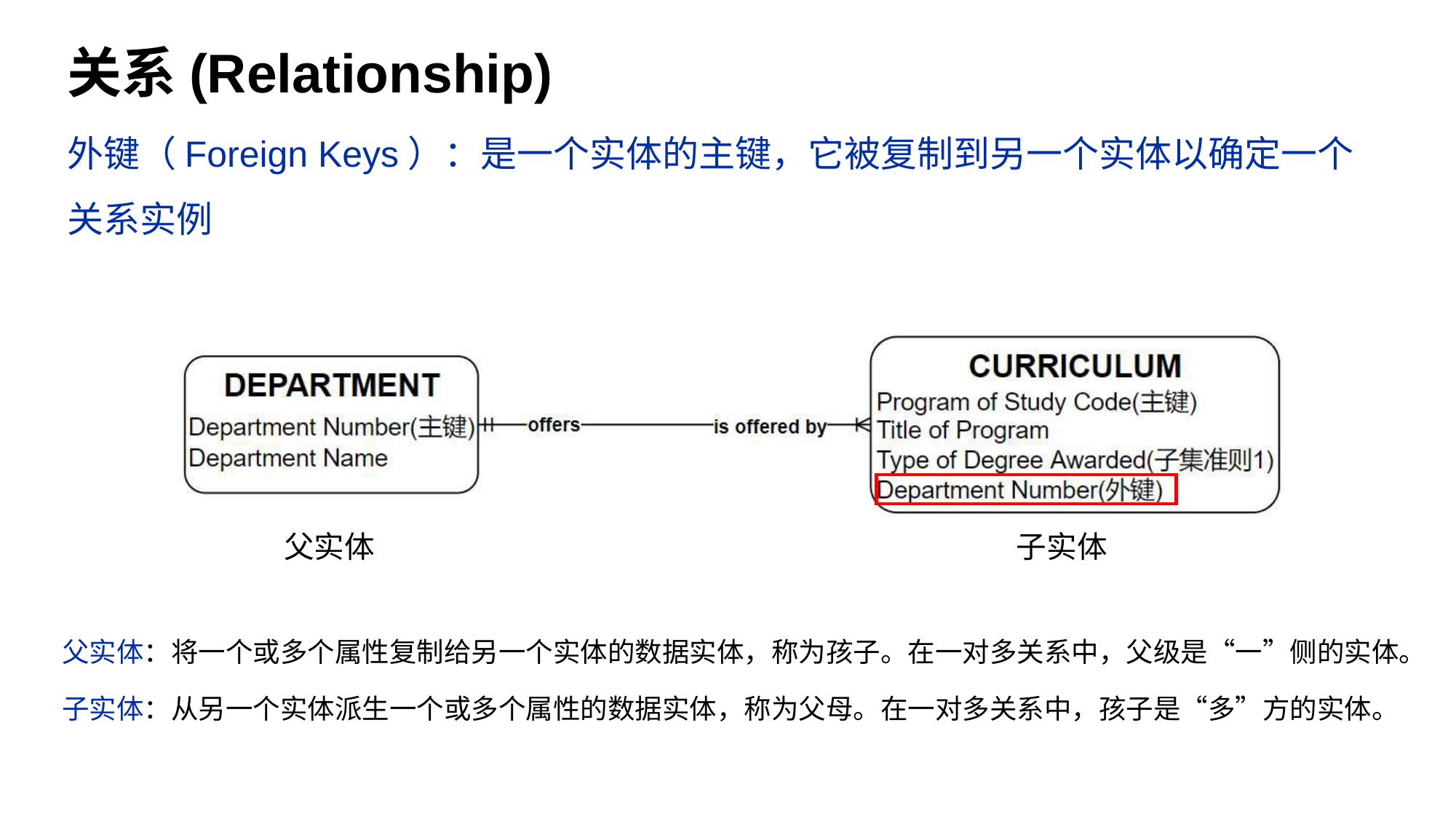

关系(Relationship)
外键（Foreign Keys）：是一个实体的主键，它被复制到另一个实体以确定一个关系实例

父实体
子实体
父实体：将一个或多个属性复制给另一个实体的数据实体，称为孩子。在一对多关系中，父级是“一”侧的实体。
子实体：从另一个实体派生一个或多个属性的数据实体，称为父母。在一对多关系中，孩子是“多”方的实体。